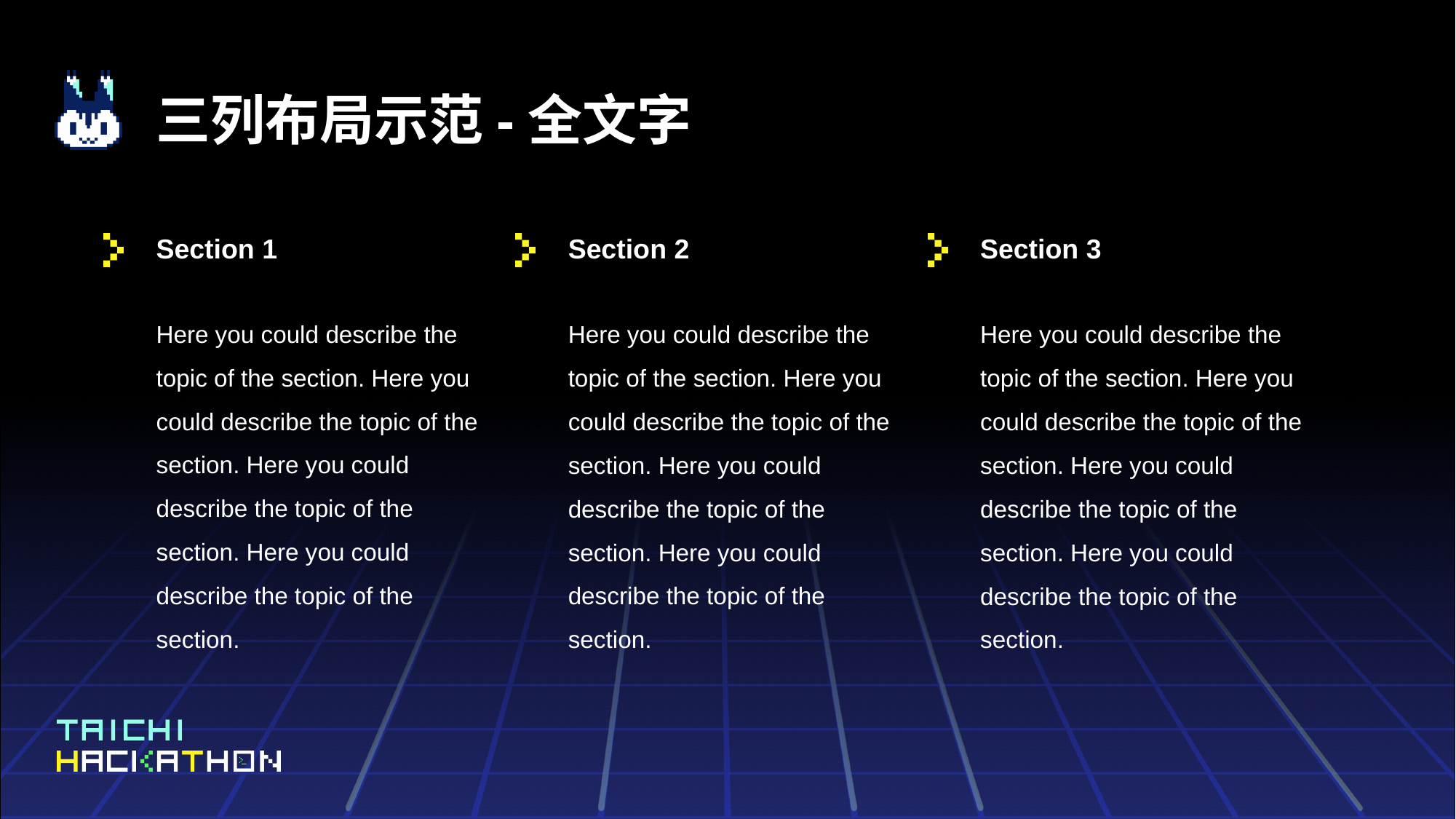

# 三列布局示范-全文字
Section 2
Section 1
Section 3
Here you could describe the topic of the section. Here you could describe the topic of the section. Here you could describe the topic of the section. Here you could describe the topic of the section.

Here you could describe the topic of the section. Here you could describe the topic of the section. Here you could describe the topic of the section. Here you could describe the topic of the section.
Here you could describe the topic of the section. Here you could describe the topic of the section. Here you could describe the topic of the section. Here you could describe the topic of the section.